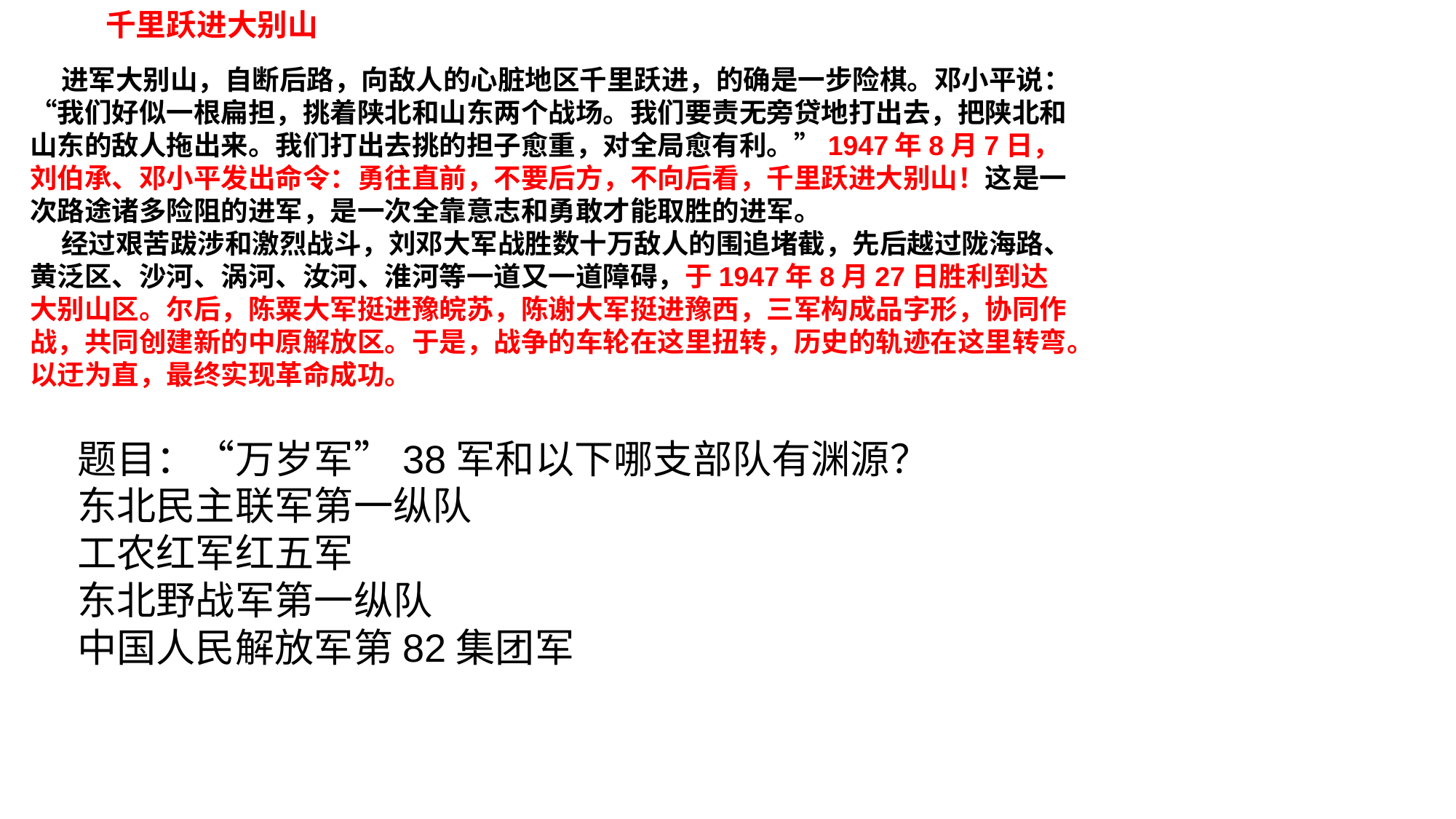

千里跃进大别山
    进军大别山，自断后路，向敌人的心脏地区千里跃进，的确是一步险棋。邓小平说：“我们好似一根扁担，挑着陕北和山东两个战场。我们要责无旁贷地打出去，把陕北和山东的敌人拖出来。我们打出去挑的担子愈重，对全局愈有利。”1947年8月7日，刘伯承、邓小平发出命令：勇往直前，不要后方，不向后看，千里跃进大别山！这是一次路途诸多险阻的进军，是一次全靠意志和勇敢才能取胜的进军。
    经过艰苦跋涉和激烈战斗，刘邓大军战胜数十万敌人的围追堵截，先后越过陇海路、黄泛区、沙河、涡河、汝河、淮河等一道又一道障碍，于1947年8月27日胜利到达大别山区。尔后，陈粟大军挺进豫皖苏，陈谢大军挺进豫西，三军构成品字形，协同作战，共同创建新的中原解放区。于是，战争的车轮在这里扭转，历史的轨迹在这里转弯。以迂为直，最终实现革命成功。
题目：“万岁军”38军和以下哪支部队有渊源？
东北民主联军第一纵队
工农红军红五军
东北野战军第一纵队
中国人民解放军第82集团军